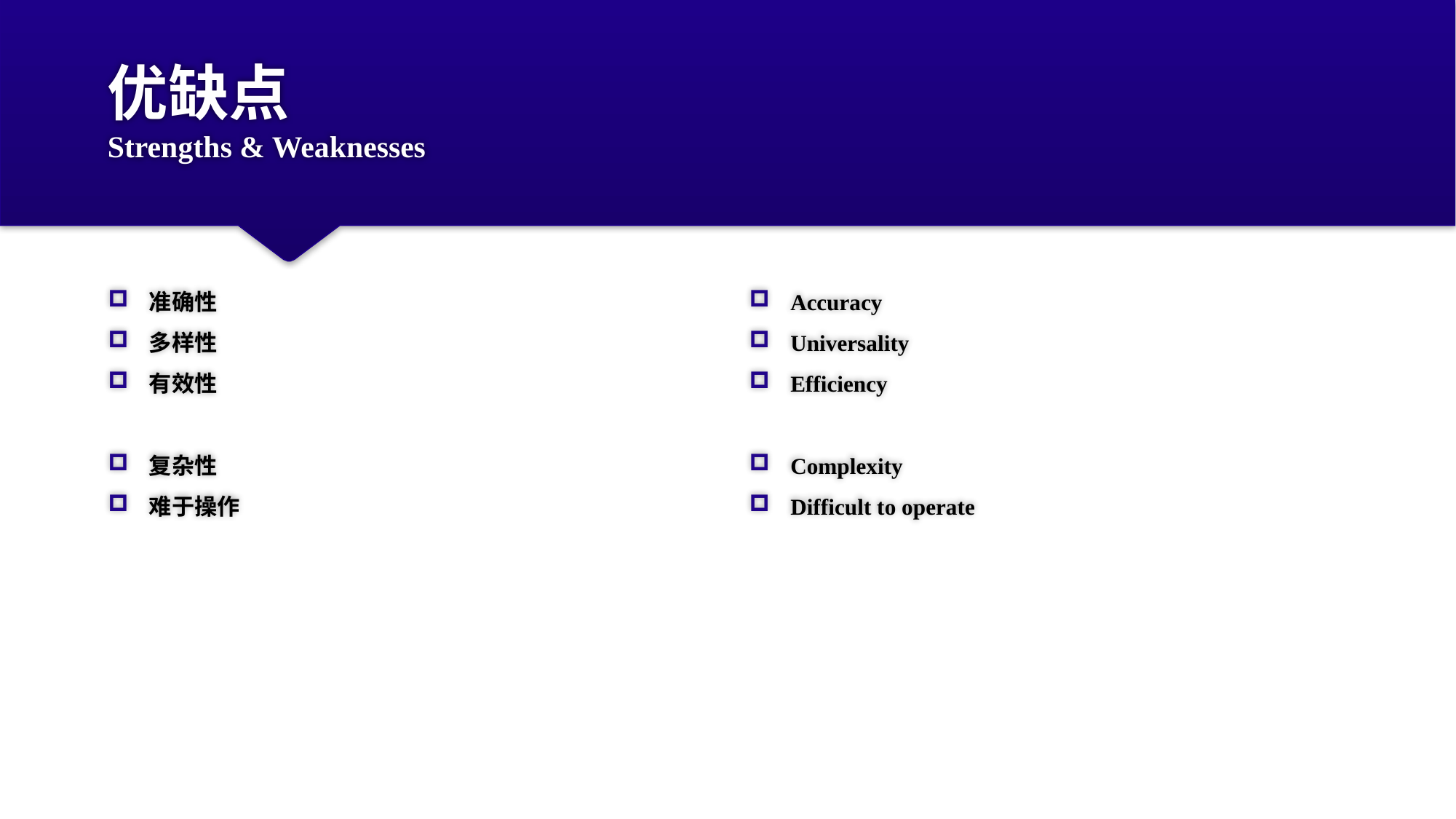

# 优缺点 Strengths & Weaknesses
准确性
多样性
有效性

复杂性
难于操作

Accuracy
Universality
Efficiency

Complexity
Difficult to operate